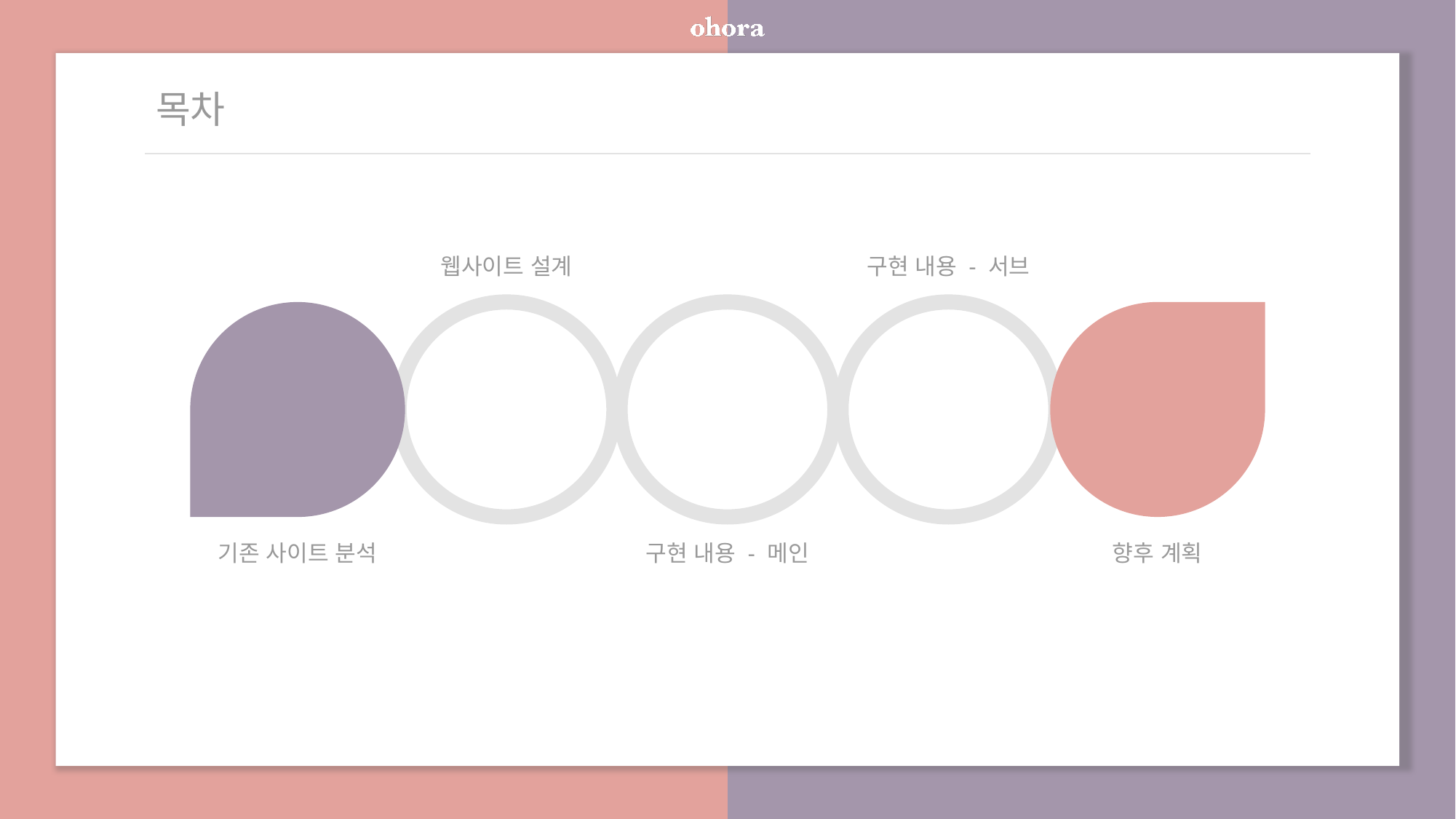

목차
웹사이트 설계

구현 내용 - 서브

기존 사이트 분석

구현 내용 - 메인

향후 계획